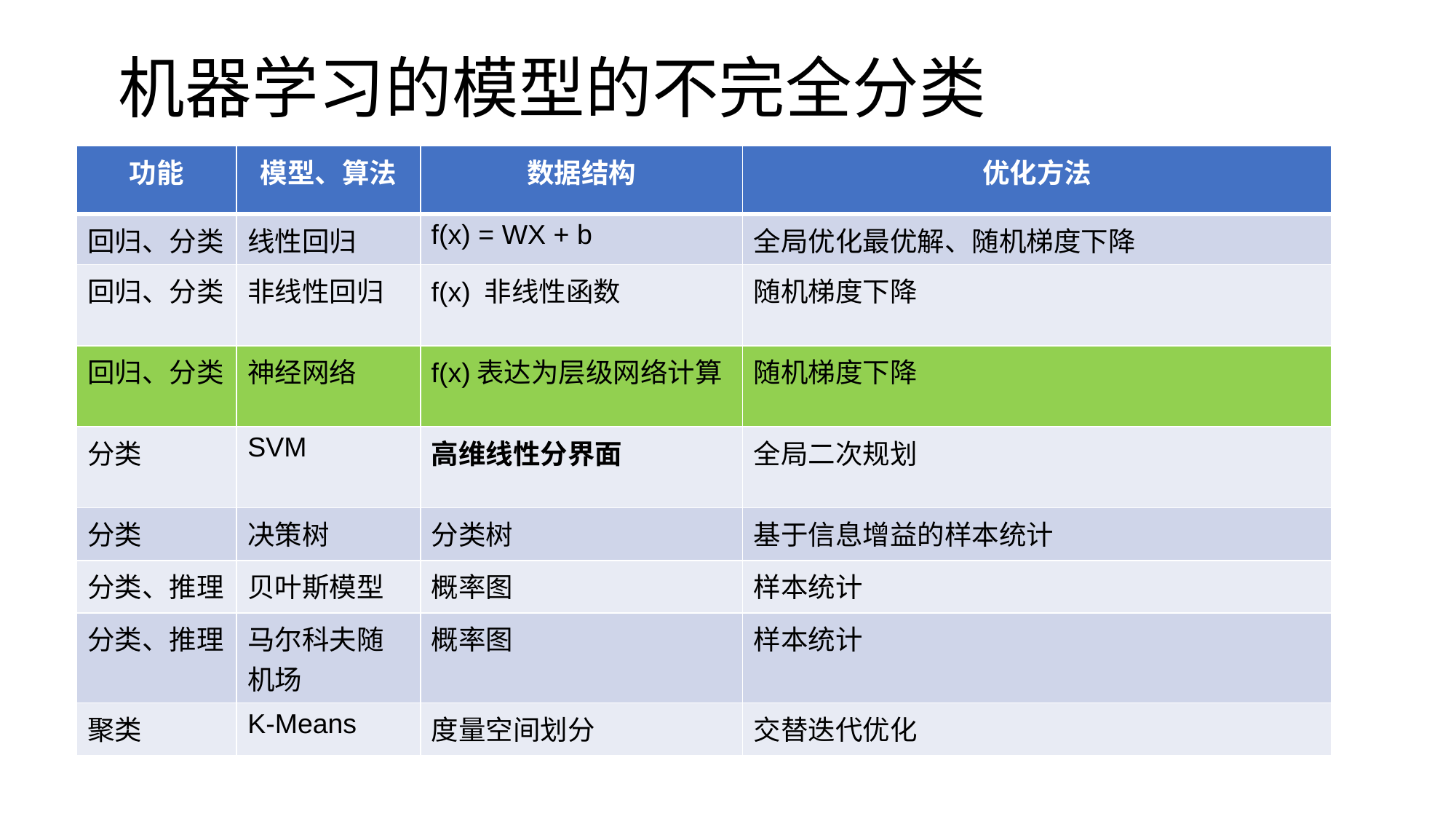

# 机器学习的模型的不完全分类
| 功能 | 模型、算法 | 数据结构 | 优化方法 |
| --- | --- | --- | --- |
| 回归、分类 | 线性回归 | f(x) = WX + b | 全局优化最优解、随机梯度下降 |
| 回归、分类 | 非线性回归 | f(x) 非线性函数 | 随机梯度下降 |
| 回归、分类 | 神经网络 | f(x)表达为层级网络计算 | 随机梯度下降 |
| 分类 | SVM | 高维线性分界面 | 全局二次规划 |
| 分类 | 决策树 | 分类树 | 基于信息增益的样本统计 |
| 分类、推理 | 贝叶斯模型 | 概率图 | 样本统计 |
| 分类、推理 | 马尔科夫随机场 | 概率图 | 样本统计 |
| 聚类 | K-Means | 度量空间划分 | 交替迭代优化 |